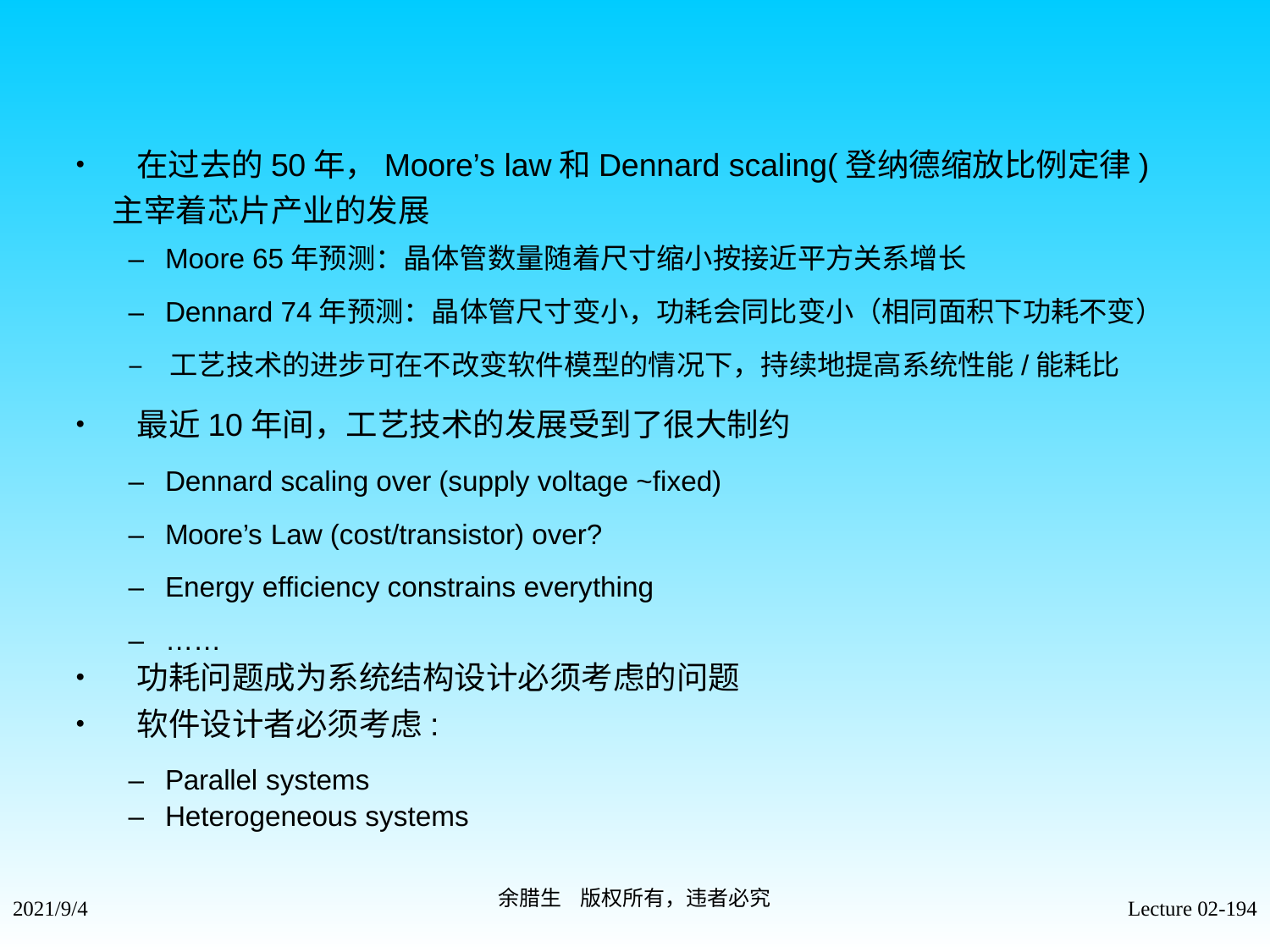

• 在过去的50年，Moore’s law和Dennard scaling(登纳德缩放比例定律)
主宰着芯片产业的发展
– Moore 65年预测：晶体管数量随着尺寸缩小按接近平方关系增长
– Dennard 74年预测：晶体管尺寸变小，功耗会同比变小（相同面积下功耗不变）
– 工艺技术的进步可在不改变软件模型的情况下，持续地提高系统性能/能耗比
• 最近10年间，工艺技术的发展受到了很大制约
– Dennard scaling over (supply voltage ~fixed)
– Moore’s Law (cost/transistor) over?
– Energy efficiency constrains everything
– ……
• 功耗问题成为系统结构设计必须考虑的问题
• 软件设计者必须考虑:
– Parallel systems
– Heterogeneous systems
余腊生    版权所有，违者必究
2021/9/4
Lecture 02-194